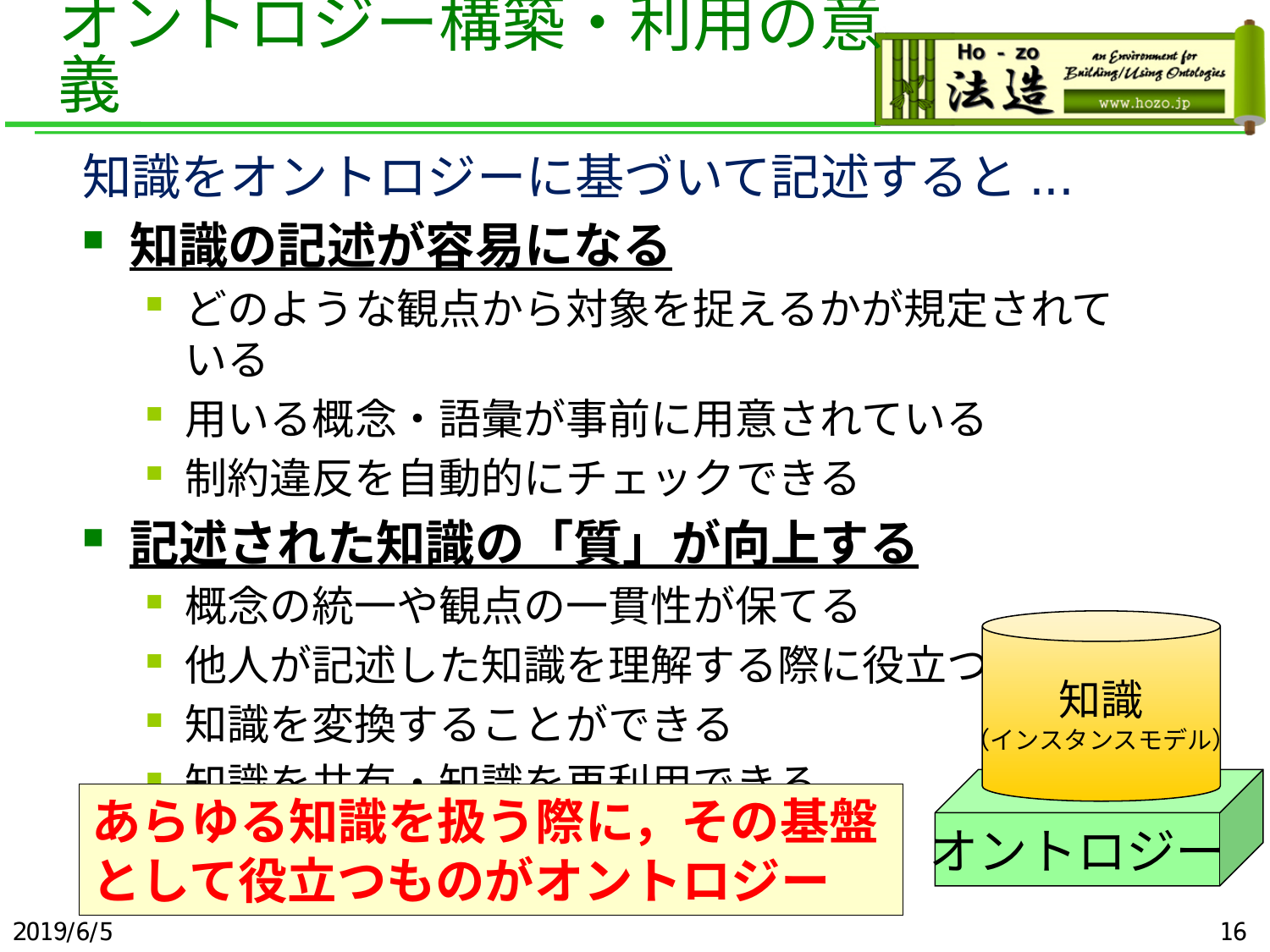

# オントロジー構築・利用の意義
知識をオントロジーに基づいて記述すると...
知識の記述が容易になる
どのような観点から対象を捉えるかが規定されている
用いる概念・語彙が事前に用意されている
制約違反を自動的にチェックできる
記述された知識の「質」が向上する
概念の統一や観点の一貫性が保てる
他人が記述した知識を理解する際に役立つ
知識を変換することができる
知識を共有・知識を再利用できる
知識
（インスタンスモデル）
オントロジー
あらゆる知識を扱う際に，その基盤として役立つものがオントロジー
2019/6/5
16